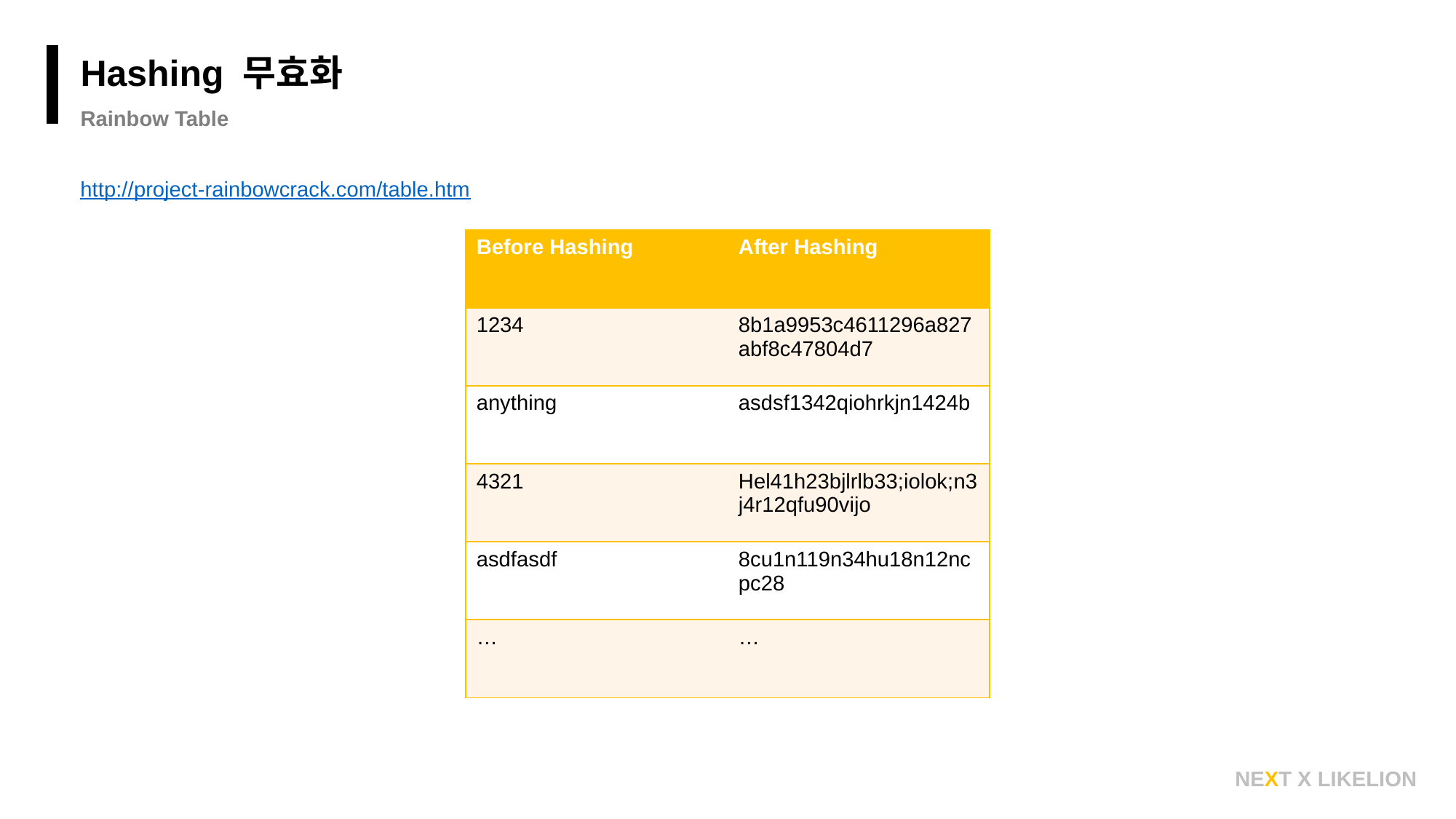

본문 장
Hashing 무효화

Rainbow Table
http://project-rainbowcrack.com/table.htm
| Before Hashing | After Hashing |
| --- | --- |
| 1234 | 8b1a9953c4611296a827abf8c47804d7 |
| anything | asdsf1342qiohrkjn1424b |
| 4321 | Hel41h23bjlrlb33;iolok;n3j4r12qfu90vijo |
| asdfasdf | 8cu1n119n34hu18n12ncpc28 |
| … | … |
NEXT X LIKELION